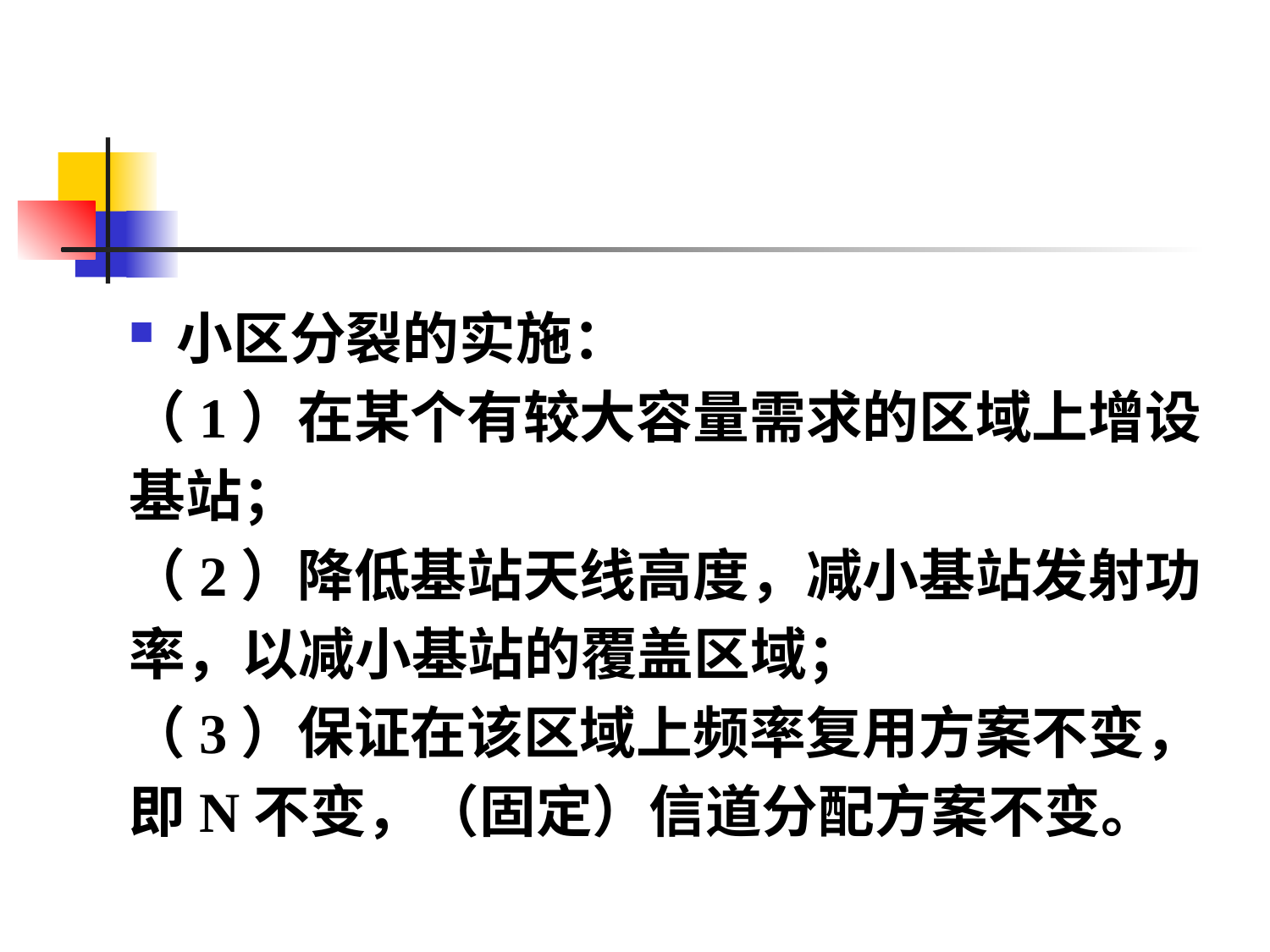

小区分裂的实施：
（1）在某个有较大容量需求的区域上增设
基站；
（2）降低基站天线高度，减小基站发射功
率，以减小基站的覆盖区域；
（3）保证在该区域上频率复用方案不变，
即N不变，（固定）信道分配方案不变。